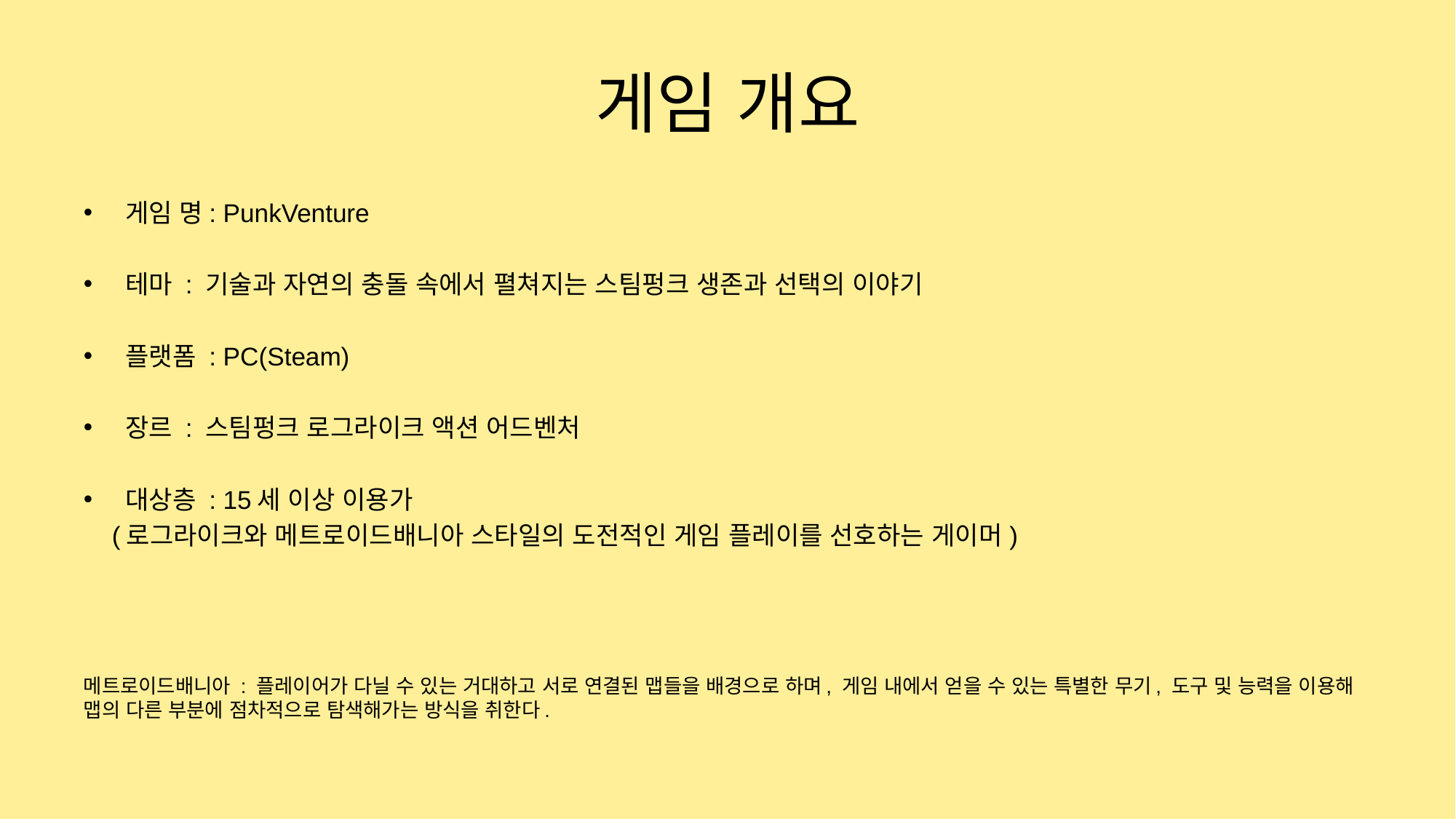

# 게임 개요
게임 명: PunkVenture

테마 : 기술과 자연의 충돌 속에서 펼쳐지는 스팀펑크 생존과 선택의 이야기

플랫폼 : PC(Steam)

장르 : 스팀펑크 로그라이크 액션 어드벤처

대상층 : 15세 이상 이용가
    (로그라이크와 메트로이드배니아 스타일의 도전적인 게임 플레이를 선호하는 게이머)

메트로이드배니아 : 플레이어가 다닐 수 있는 거대하고 서로 연결된 맵들을 배경으로 하며, 게임 내에서 얻을 수 있는 특별한 무기, 도구 및 능력을 이용해 맵의 다른 부분에 점차적으로 탐색해가는 방식을 취한다.